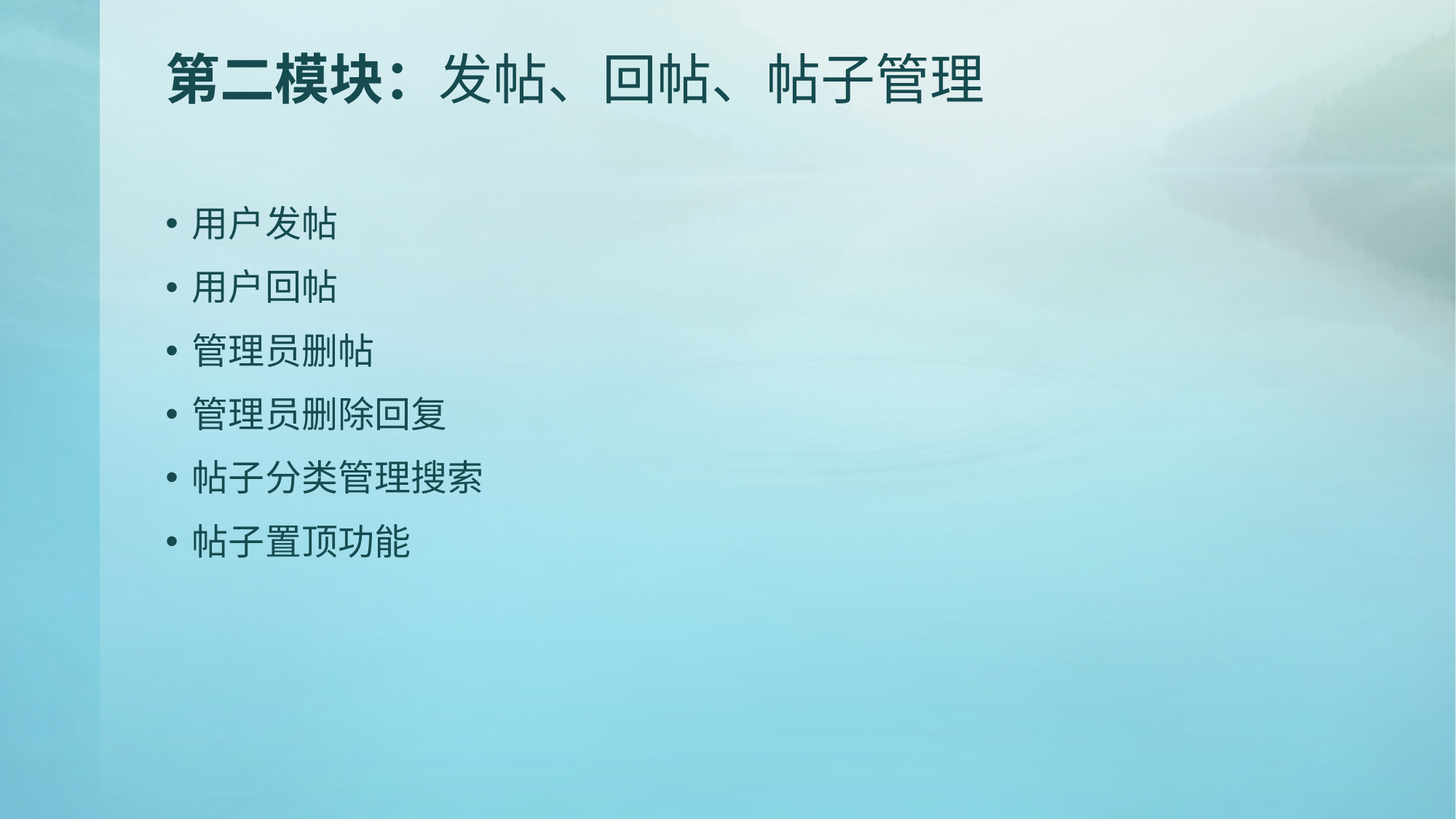

# 第二模块：发帖、回帖、帖子管理
用户发帖
用户回帖
管理员删帖
管理员删除回复
帖子分类管理搜索
帖子置顶功能